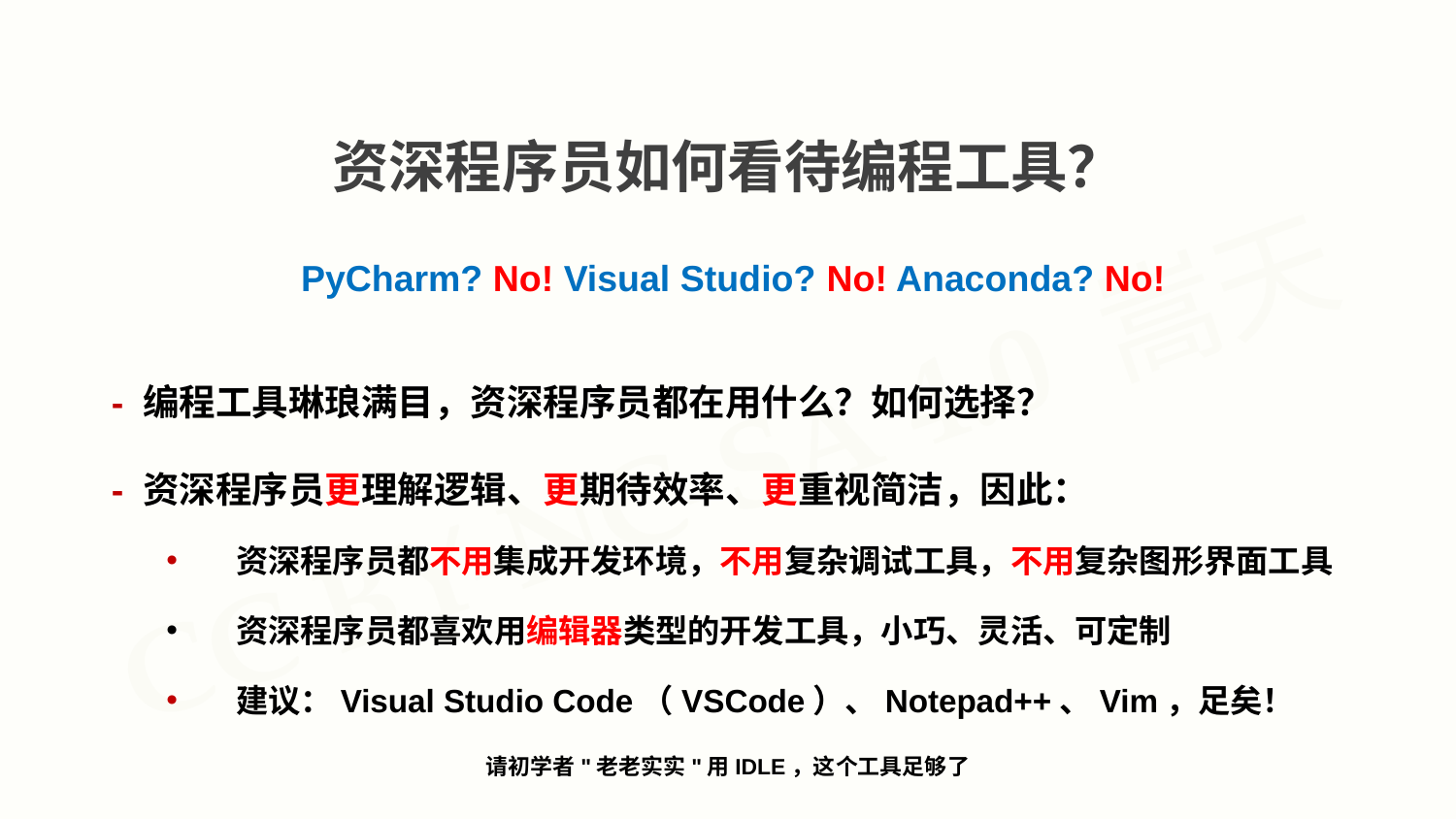

资深程序员如何看待编程工具？
PyCharm? No! Visual Studio? No! Anaconda? No!
- 编程工具琳琅满目，资深程序员都在用什么？如何选择？
- 资深程序员更理解逻辑、更期待效率、更重视简洁，因此：
 资深程序员都不用集成开发环境，不用复杂调试工具，不用复杂图形界面工具
 资深程序员都喜欢用编辑器类型的开发工具，小巧、灵活、可定制
 建议：Visual Studio Code（VSCode）、Notepad++、Vim，足矣！
请初学者"老老实实"用IDLE，这个工具足够了